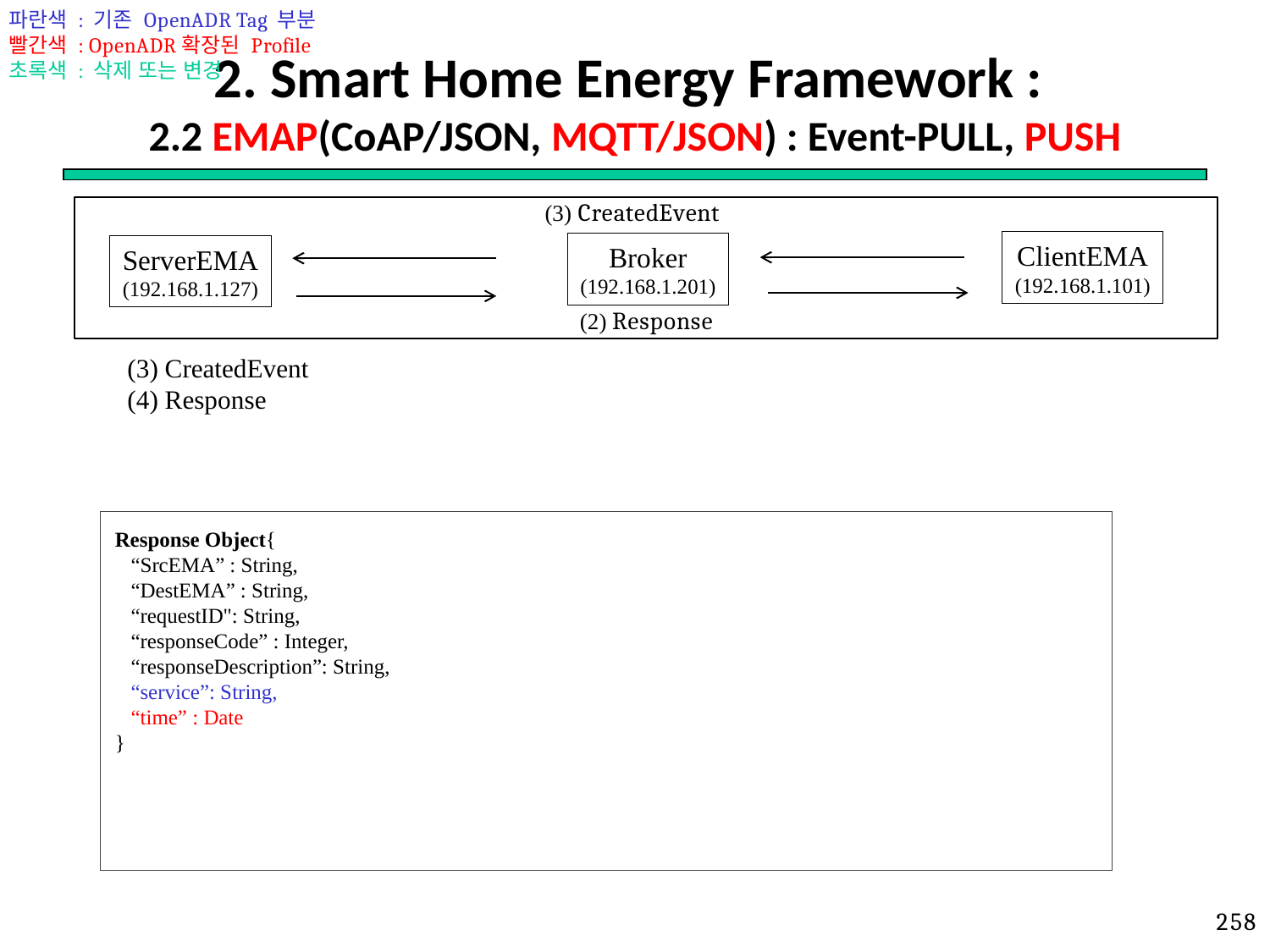

파란색 : 기존 OpenADR Tag 부분
빨간색 : OpenADR확장된 Profile
초록색 : 삭제 또는 변경
# 2. Smart Home Energy Framework : 2.2 EMAP(CoAP/JSON, MQTT/JSON) : Event-PULL, PUSH
(3) CreatedEvent

ClientEMA
(192.168.1.101)
Broker
(192.168.1.201)
ServerEMA
(192.168.1.127)
(2) Response
(3) CreatedEvent
(4) Response

Response Object{
   “SrcEMA” : String,
   “DestEMA” : String,
   “requestID": String,
   “responseCode” : Integer,
   “responseDescription”: String,
   “service”: String,
   “time” : Date
}

258